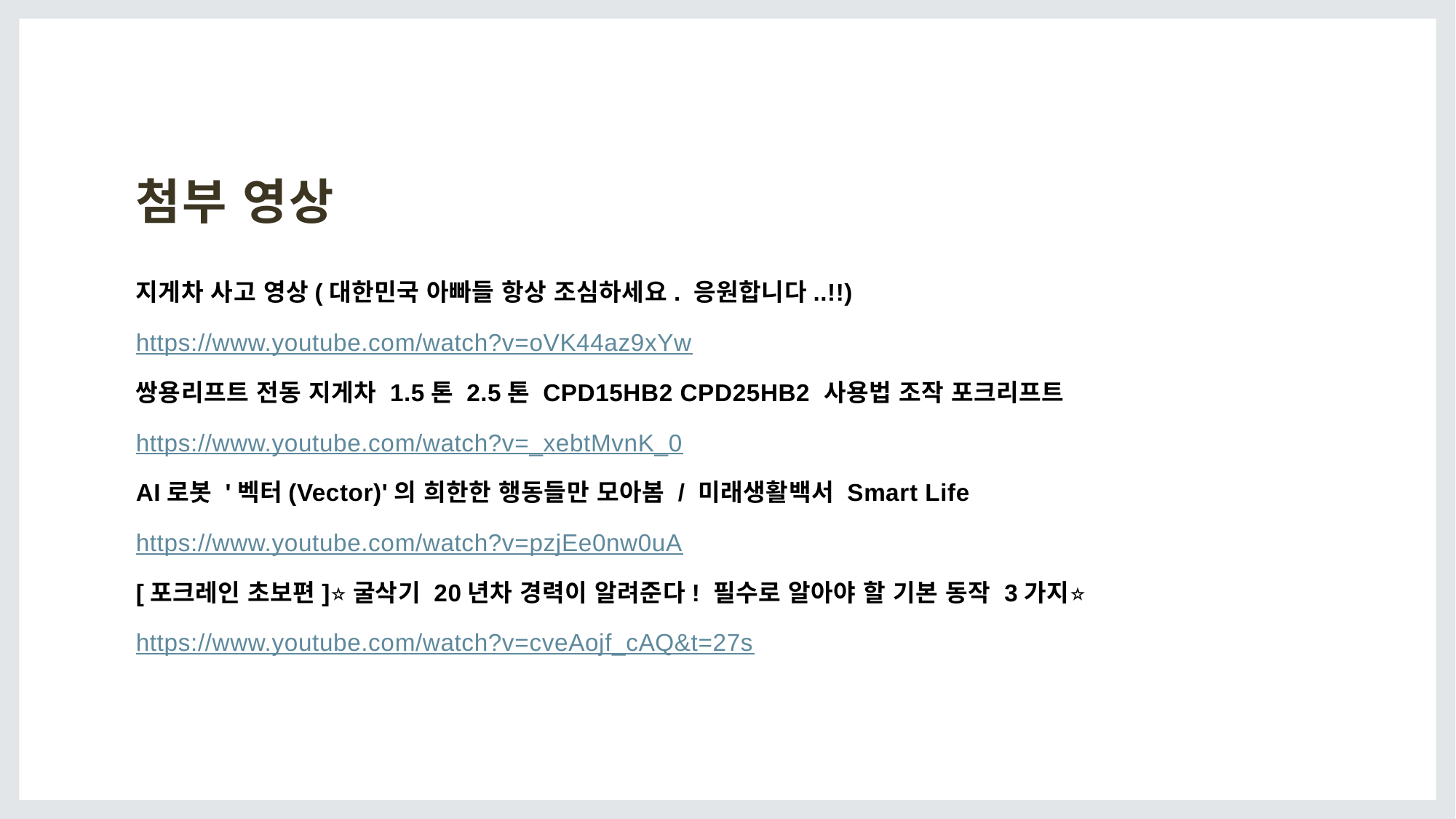

# 첨부 영상
지게차 사고 영상(대한민국 아빠들 항상 조심하세요. 응원합니다..!!)
https://www.youtube.com/watch?v=oVK44az9xYw
쌍용리프트 전동 지게차 1.5톤 2.5톤 CPD15HB2 CPD25HB2 사용법 조작 포크리프트
https://www.youtube.com/watch?v=_xebtMvnK_0
AI로봇 '벡터(Vector)'의 희한한 행동들만 모아봄 / 미래생활백서 Smart Life
https://www.youtube.com/watch?v=pzjEe0nw0uA
[포크레인 초보편]⭐️굴삭기 20년차 경력이 알려준다! 필수로 알아야 할 기본 동작 3가지⭐️
https://www.youtube.com/watch?v=cveAojf_cAQ&t=27s